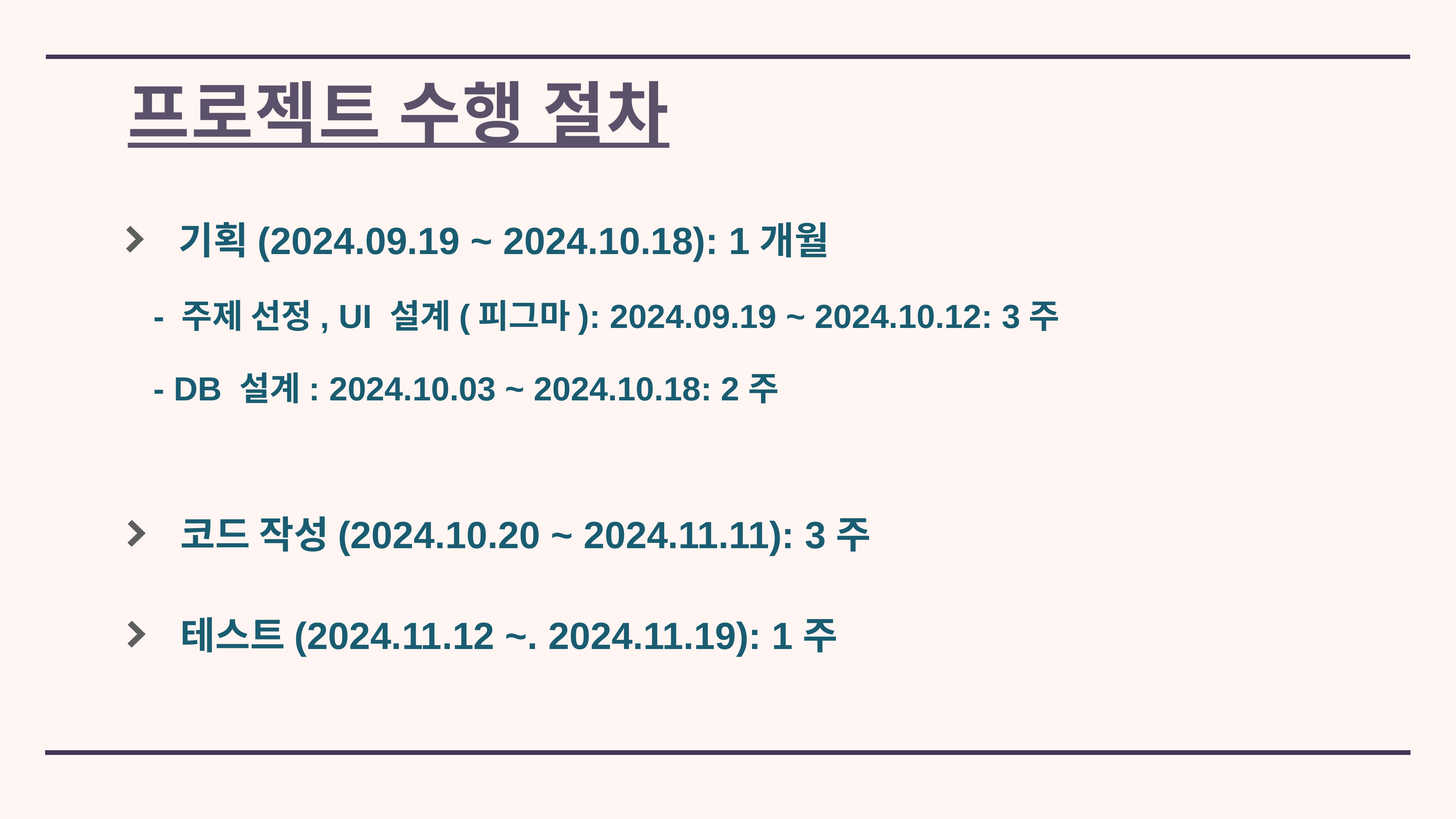

# 프로젝트 수행 절차
기획(2024.09.19 ~ 2024.10.18): 1개월
- 주제 선정, UI 설계(피그마): 2024.09.19 ~ 2024.10.12: 3주
- DB 설계: 2024.10.03 ~ 2024.10.18: 2주
코드 작성(2024.10.20 ~ 2024.11.11): 3주
테스트(2024.11.12 ~. 2024.11.19): 1주